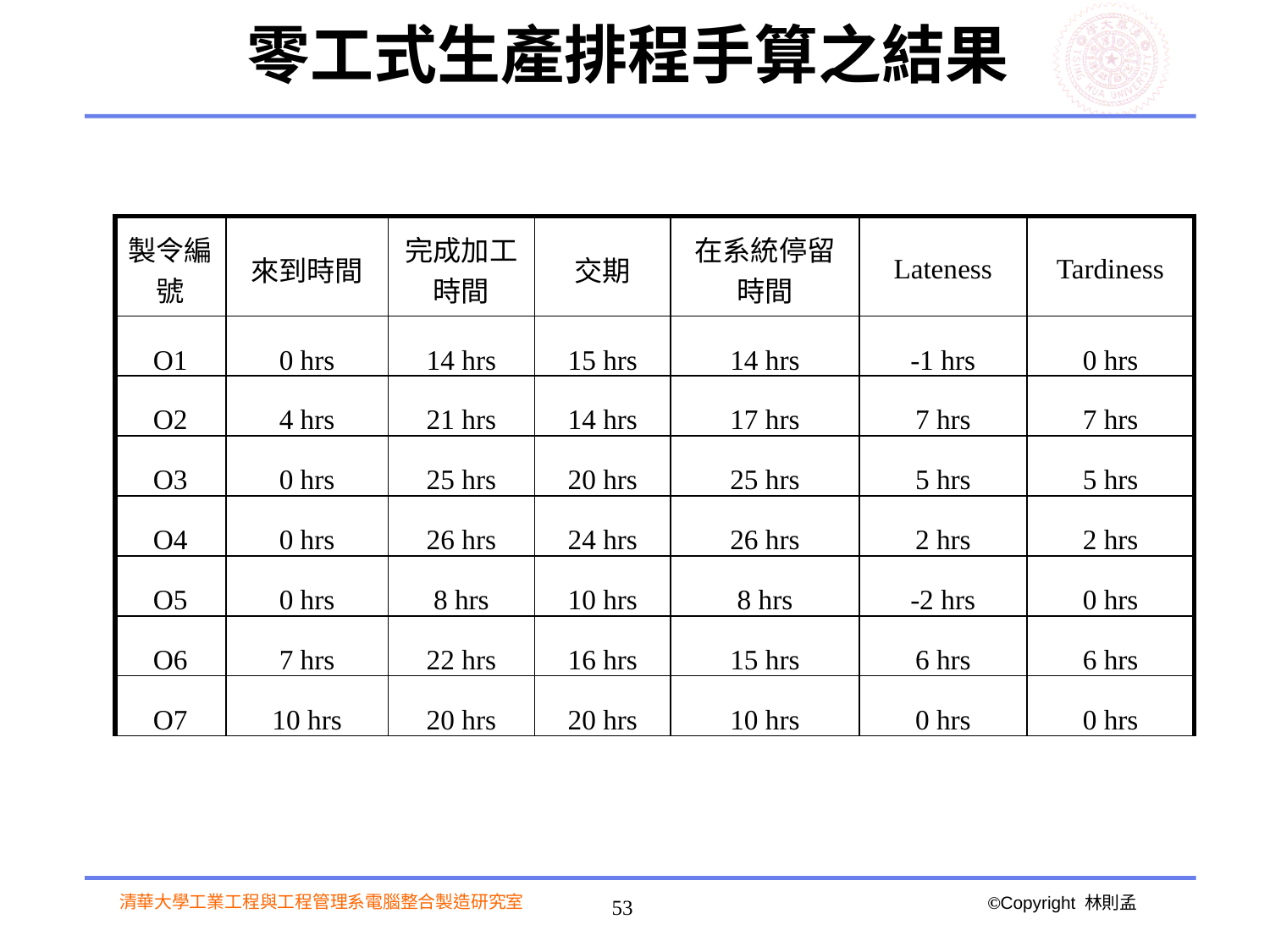

# 零工式生產排程手算之結果
| 製令編號 | 來到時間 | 完成加工時間 | 交期 | 在系統停留時間 | Lateness | Tardiness |
| --- | --- | --- | --- | --- | --- | --- |
| O1 | 0 hrs | 14 hrs | 15 hrs | 14 hrs | -1 hrs | 0 hrs |
| O2 | 4 hrs | 21 hrs | 14 hrs | 17 hrs | 7 hrs | 7 hrs |
| O3 | 0 hrs | 25 hrs | 20 hrs | 25 hrs | 5 hrs | 5 hrs |
| O4 | 0 hrs | 26 hrs | 24 hrs | 26 hrs | 2 hrs | 2 hrs |
| O5 | 0 hrs | 8 hrs | 10 hrs | 8 hrs | -2 hrs | 0 hrs |
| O6 | 7 hrs | 22 hrs | 16 hrs | 15 hrs | 6 hrs | 6 hrs |
| O7 | 10 hrs | 20 hrs | 20 hrs | 10 hrs | 0 hrs | 0 hrs |